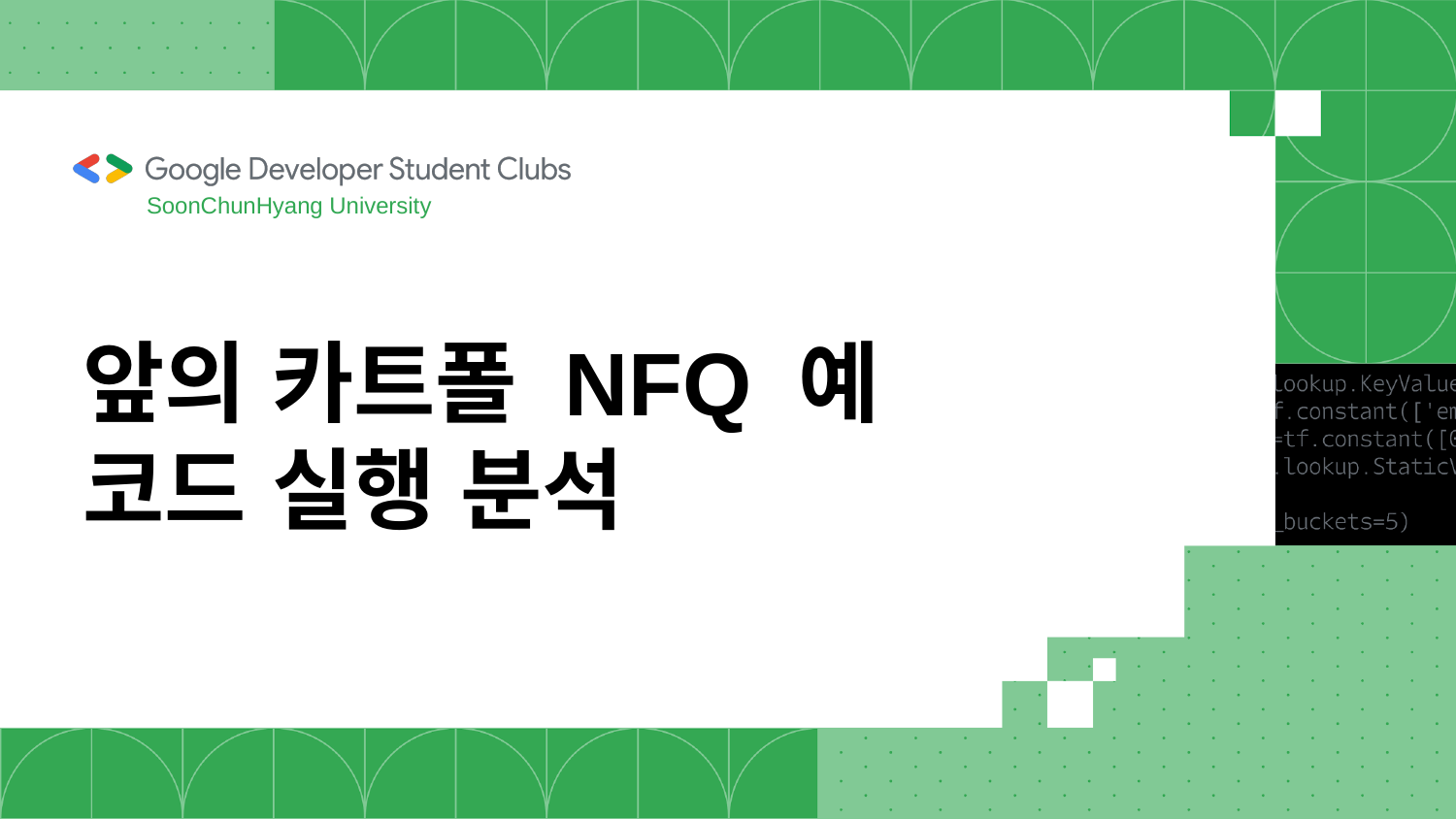

SoonChunHyang University
# 앞의 카트폴 NFQ 예 코드 실행 분석